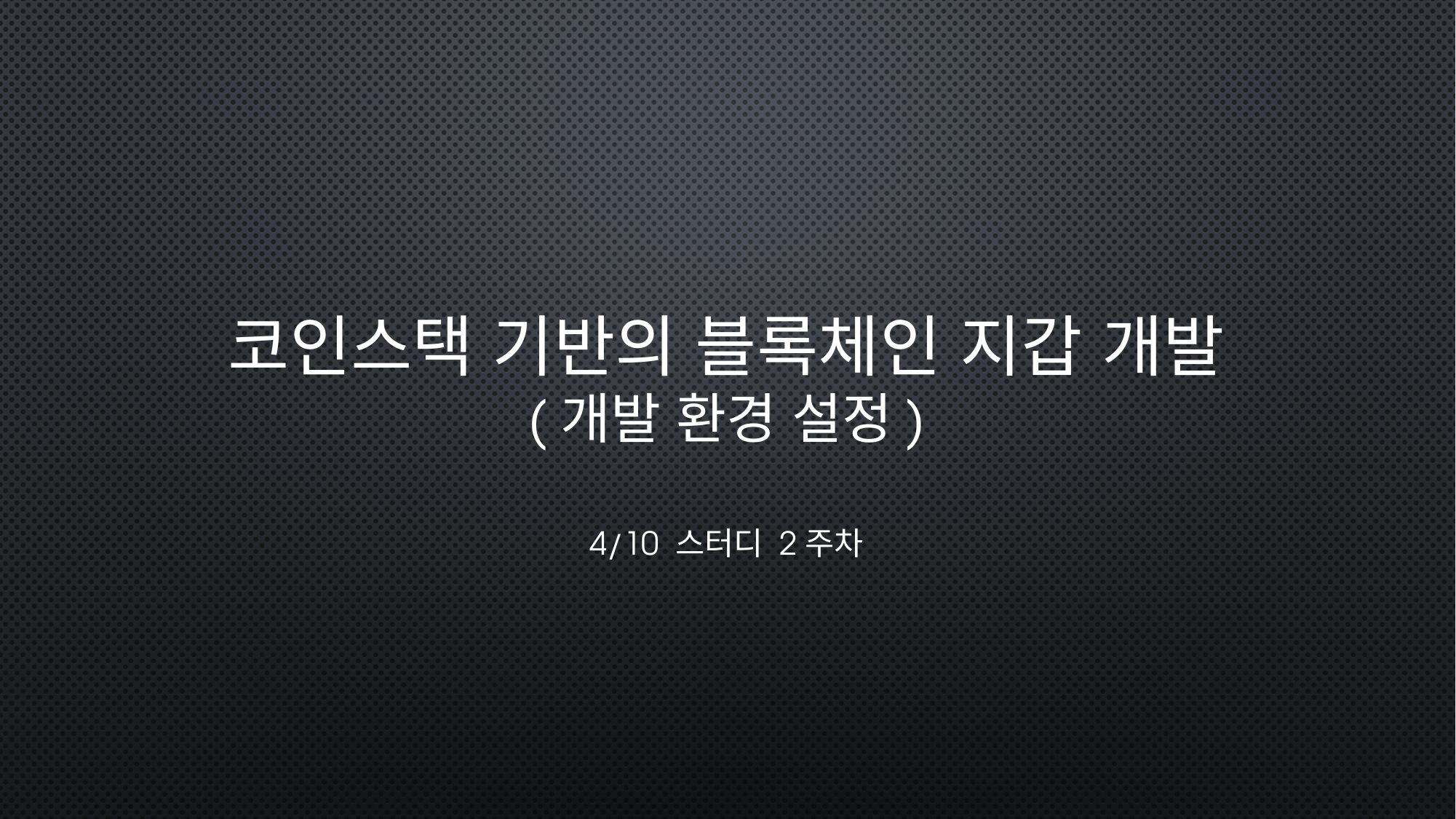

# 코인스택 기반의 블록체인 지갑 개발 (개발 환경 설정)

4/10 스터디 2주차